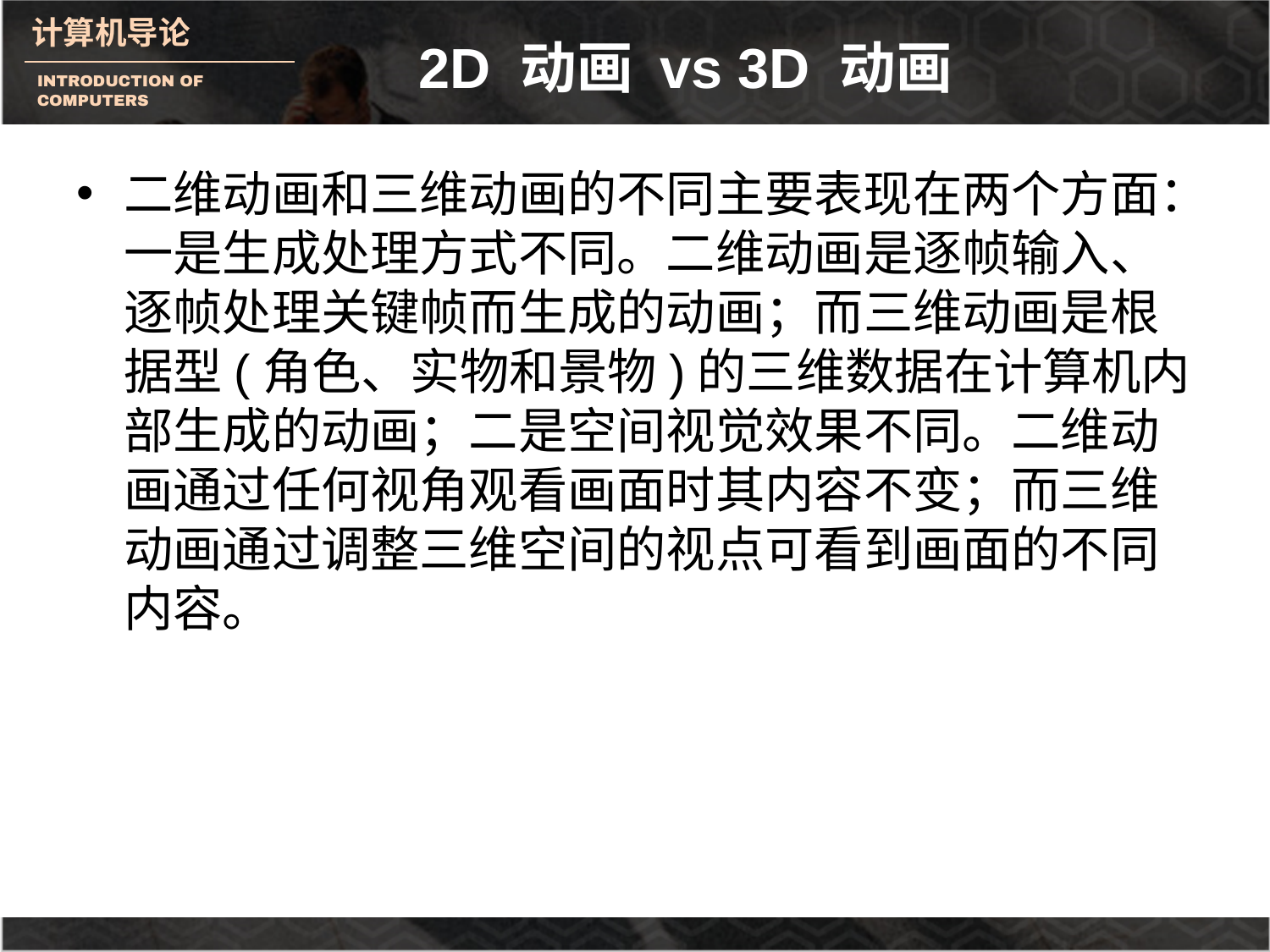

# 2D 动画 vs 3D 动画
二维动画和三维动画的不同主要表现在两个方面：一是生成处理方式不同。二维动画是逐帧输入、逐帧处理关键帧而生成的动画；而三维动画是根据型(角色、实物和景物)的三维数据在计算机内部生成的动画；二是空间视觉效果不同。二维动画通过任何视角观看画面时其内容不变；而三维动画通过调整三维空间的视点可看到画面的不同内容。